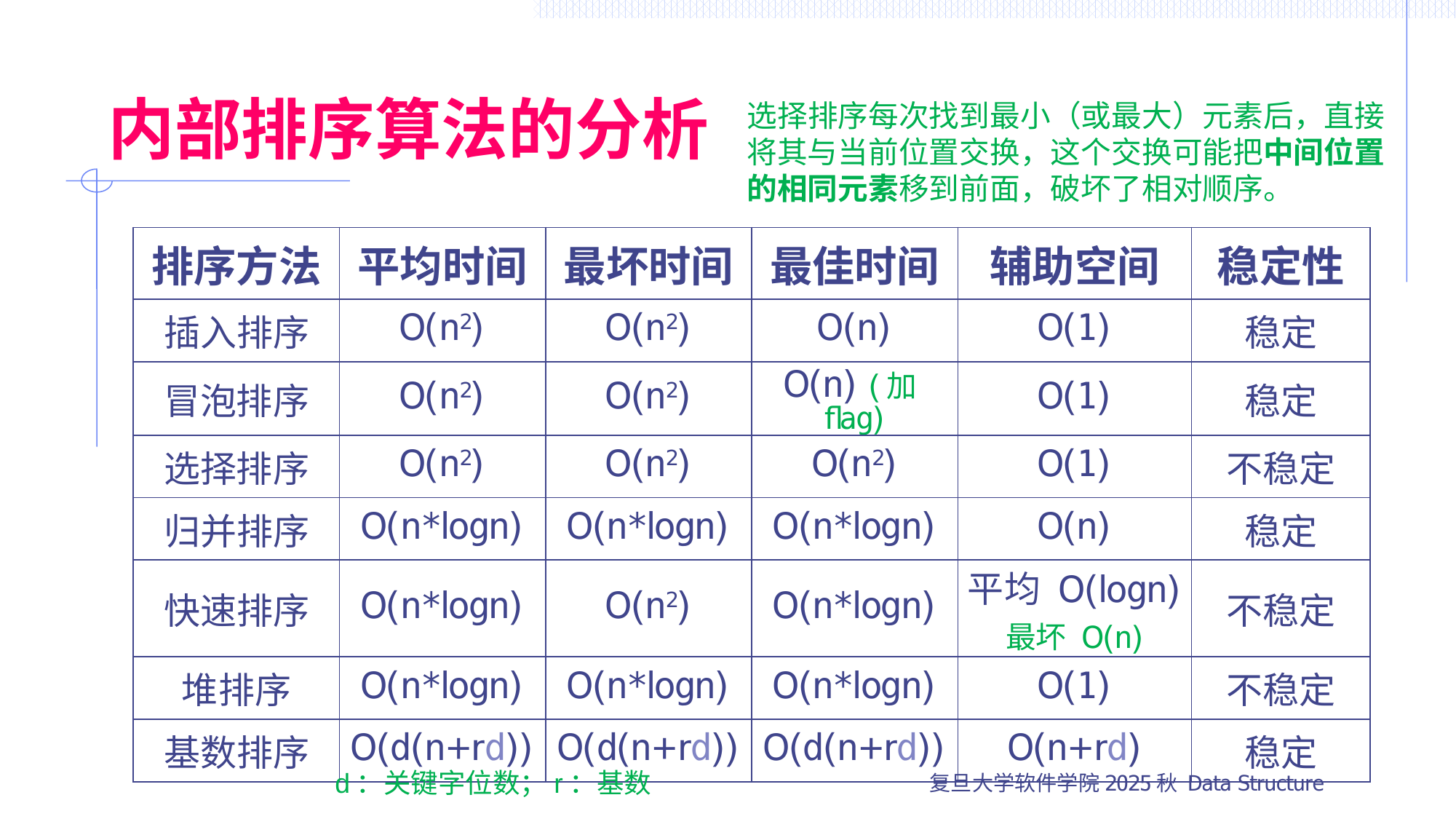

# 内部排序算法的分析
选择排序每次找到最小（或最大）元素后，直接将其与当前位置交换，这个交换可能把中间位置的相同元素移到前面，破坏了相对顺序。
| 排序方法 | 平均时间 | 最坏时间 | 最佳时间 | 辅助空间 | 稳定性 |
| --- | --- | --- | --- | --- | --- |
| 插入排序 | O(n2) | O(n2) | O(n) | O(1) | 稳定 |
| 冒泡排序 | O(n2) | O(n2) | O(n) (加flag) | O(1) | 稳定 |
| 选择排序 | O(n2) | O(n2) | O(n2) | O(1) | 不稳定 |
| 归并排序 | O(n\*logn) | O(n\*logn) | O(n\*logn) | O(n) | 稳定 |
| 快速排序 | O(n\*logn) | O(n2) | O(n\*logn) | 平均 O(logn) 最坏 O(n) | 不稳定 |
| 堆排序 | O(n\*logn) | O(n\*logn) | O(n\*logn) | O(1) | 不稳定 |
| 基数排序 | O(d(n+rd)) | O(d(n+rd)) | O(d(n+rd)) | O(n+rd) | 稳定 |
d：关键字位数；r：基数